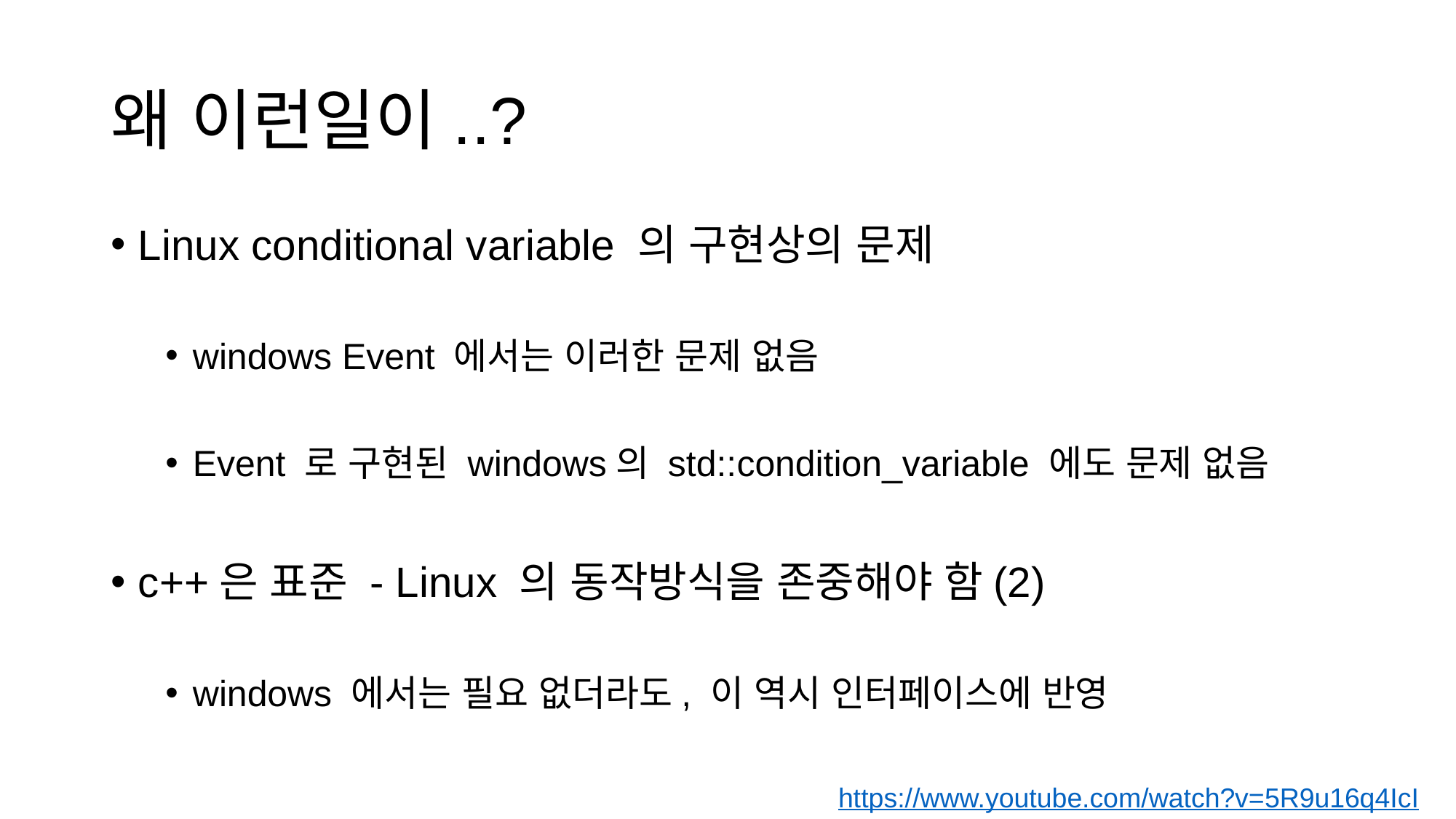

# 왜 이런일이..?
Linux conditional variable 의 구현상의 문제

windows Event 에서는 이러한 문제 없음

Event 로 구현된 windows의 std::condition_variable 에도 문제 없음

c++은 표준 - Linux 의 동작방식을 존중해야 함(2)

windows 에서는 필요 없더라도, 이 역시 인터페이스에 반영
https://www.youtube.com/watch?v=5R9u16q4IcI